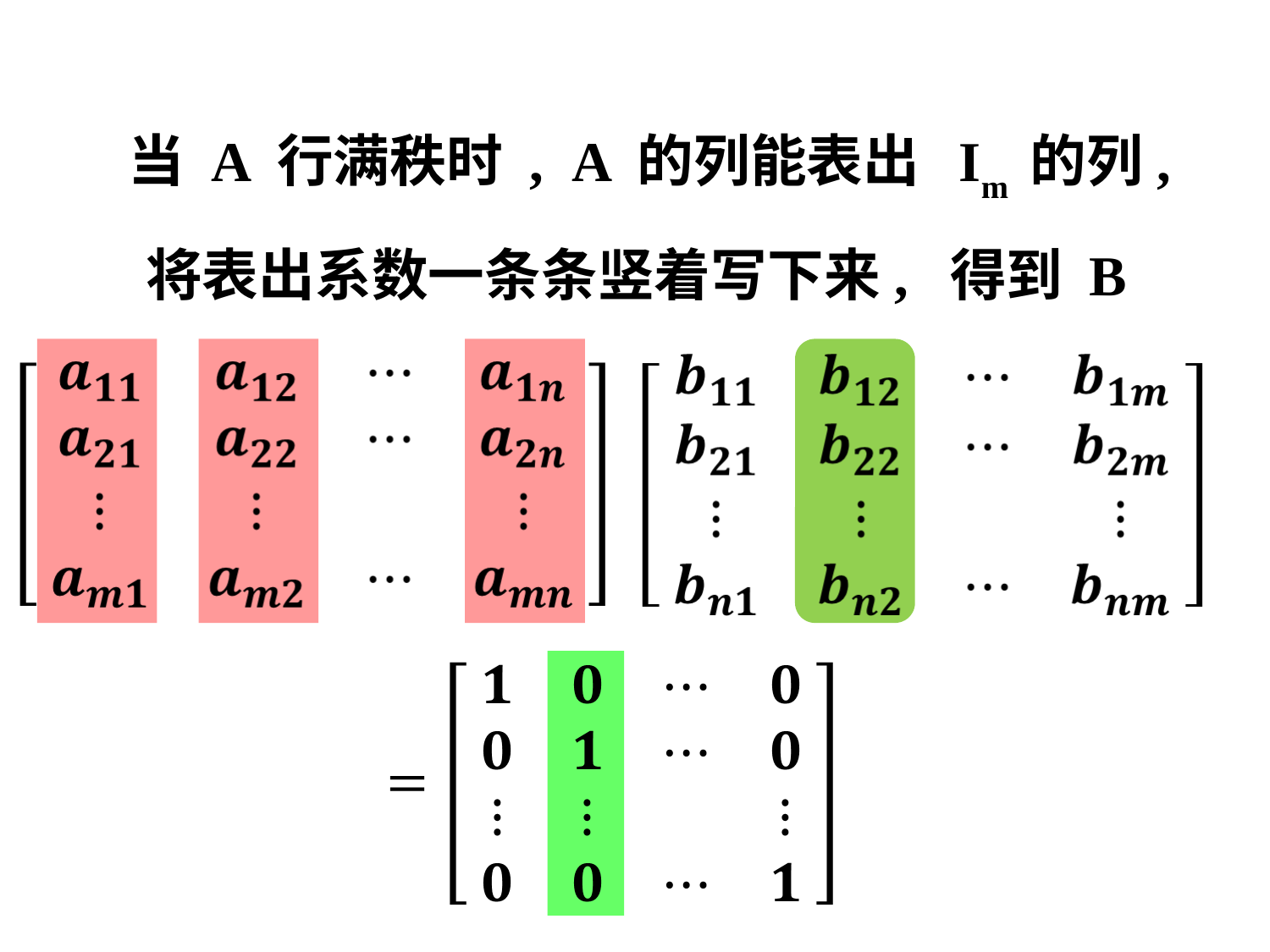

# 当 A 行满秩时 ,  A 的列能表出  Im 的列, 将表出系数一条条竖着写下来,  得到 B